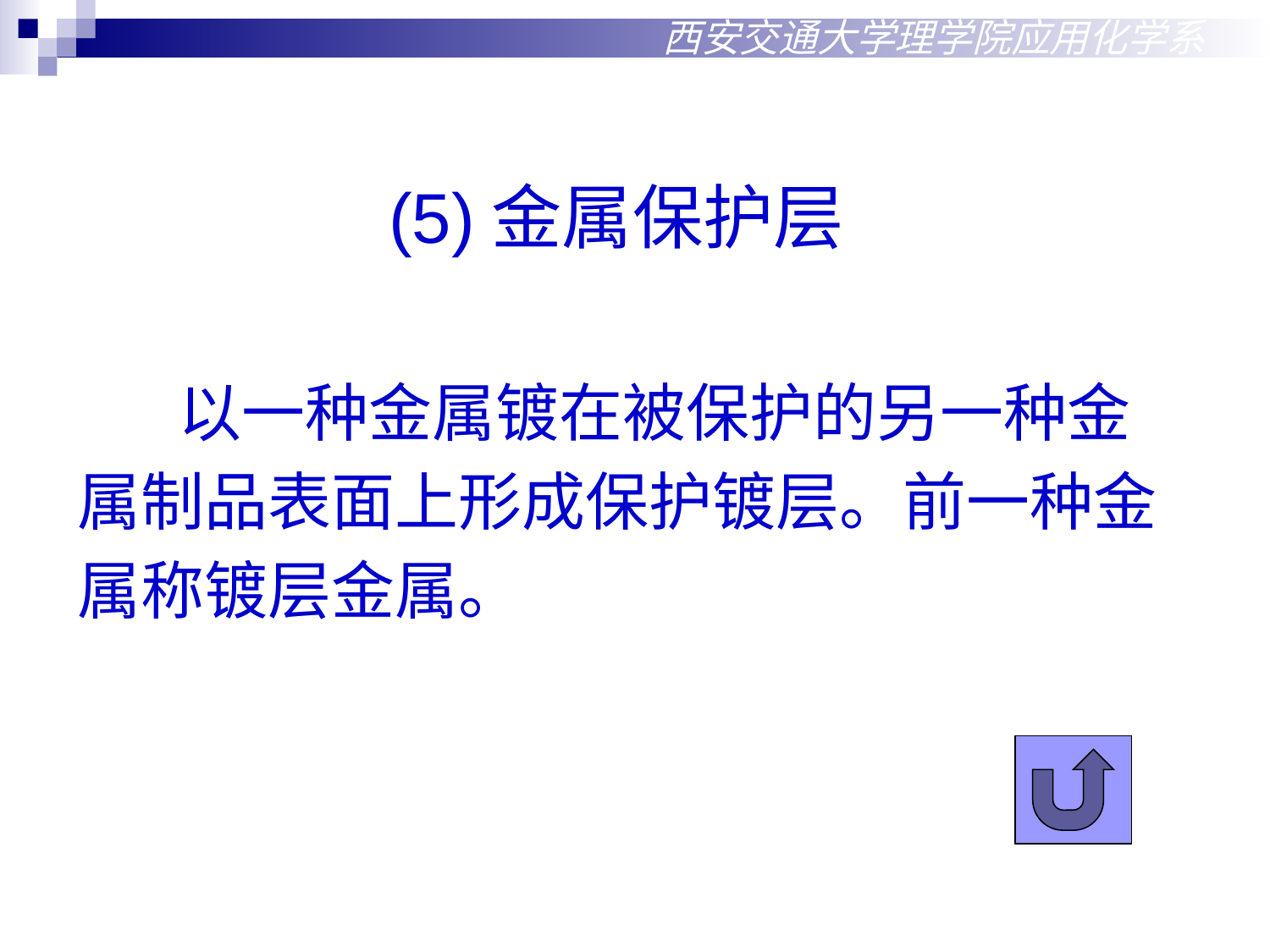

西安交通大学理学院应用化学系
(5)金属保护层
      以一种金属镀在被保护的另一种金
属制品表面上形成保护镀层。前一种金
属称镀层金属。